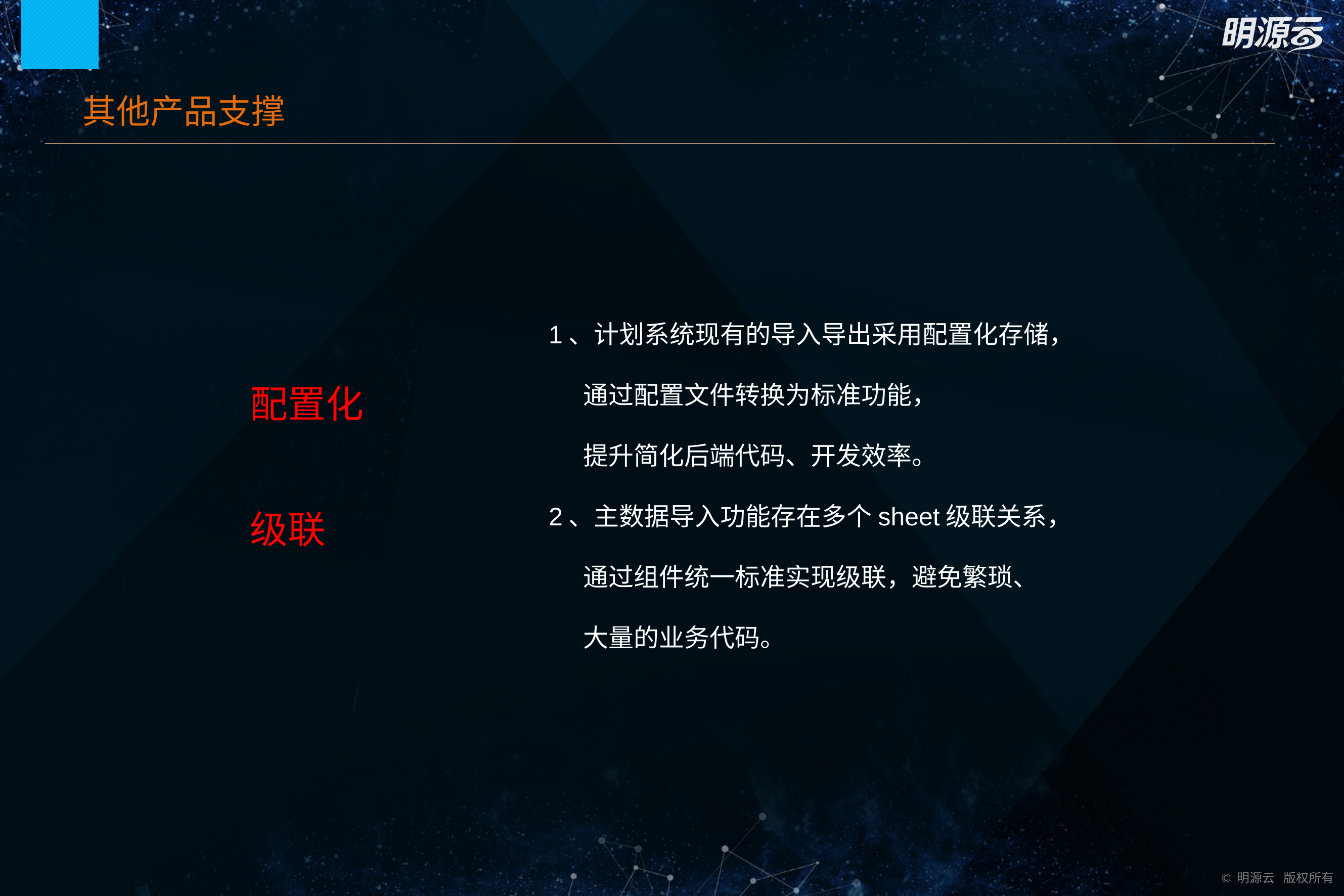

其他产品支撑
1、计划系统现有的导入导出采用配置化存储，

     通过配置文件转换为标准功能，

     提升简化后端代码、开发效率。

2、主数据导入功能存在多个sheet级联关系，

     通过组件统一标准实现级联，避免繁琐、

     大量的业务代码。
配置化
级联